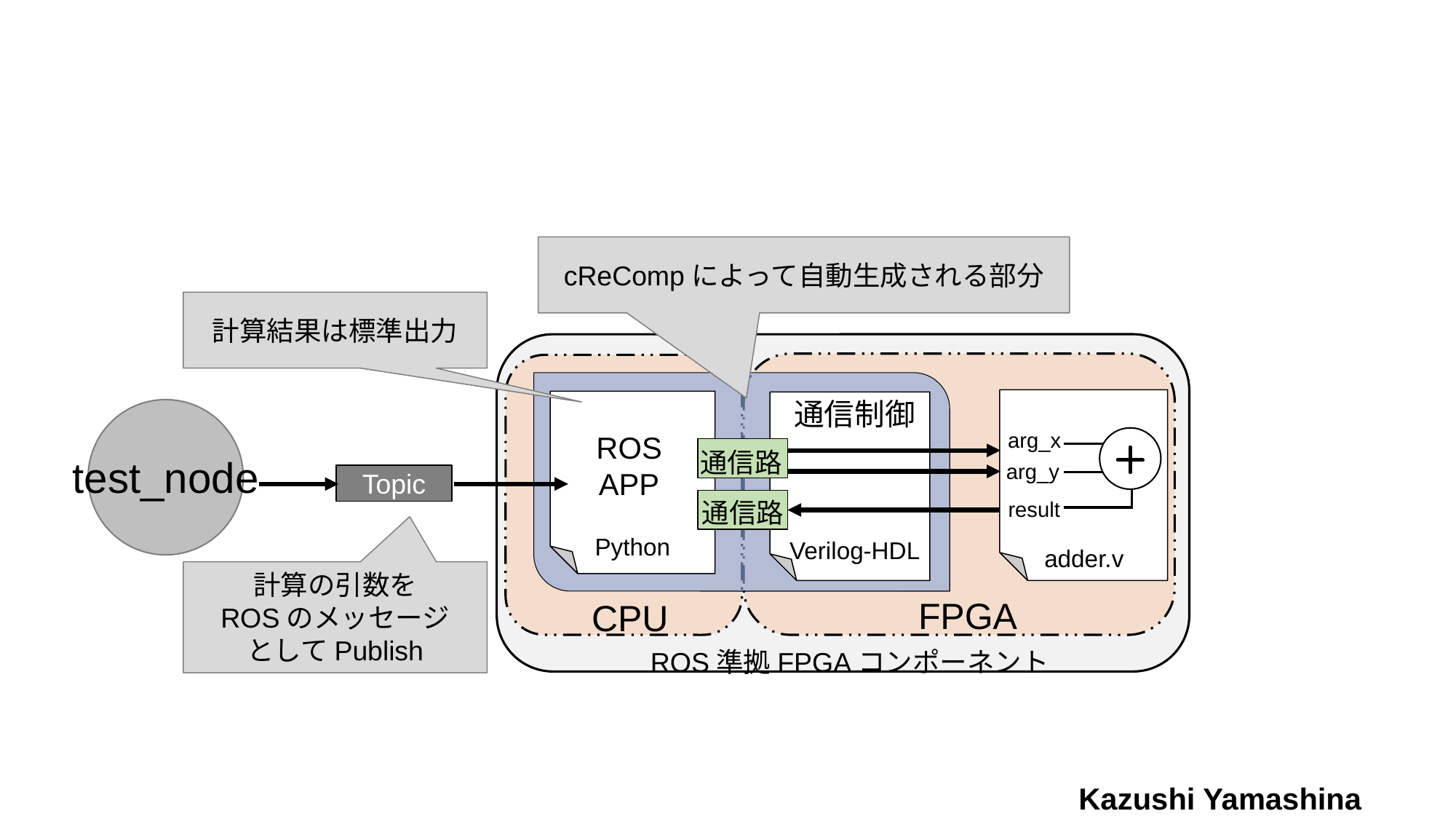

cReCompによって自動生成される部分
計算結果は標準出力

adder.v
通信制御

ROS
APP

通信路
通信路

Verilog-HDL

arg_x

test_node
arg_y
Topic
result
Python
計算の引数を
ROSのメッセージ
としてPublish
FPGA
CPU
ROS準拠FPGAコンポーネント